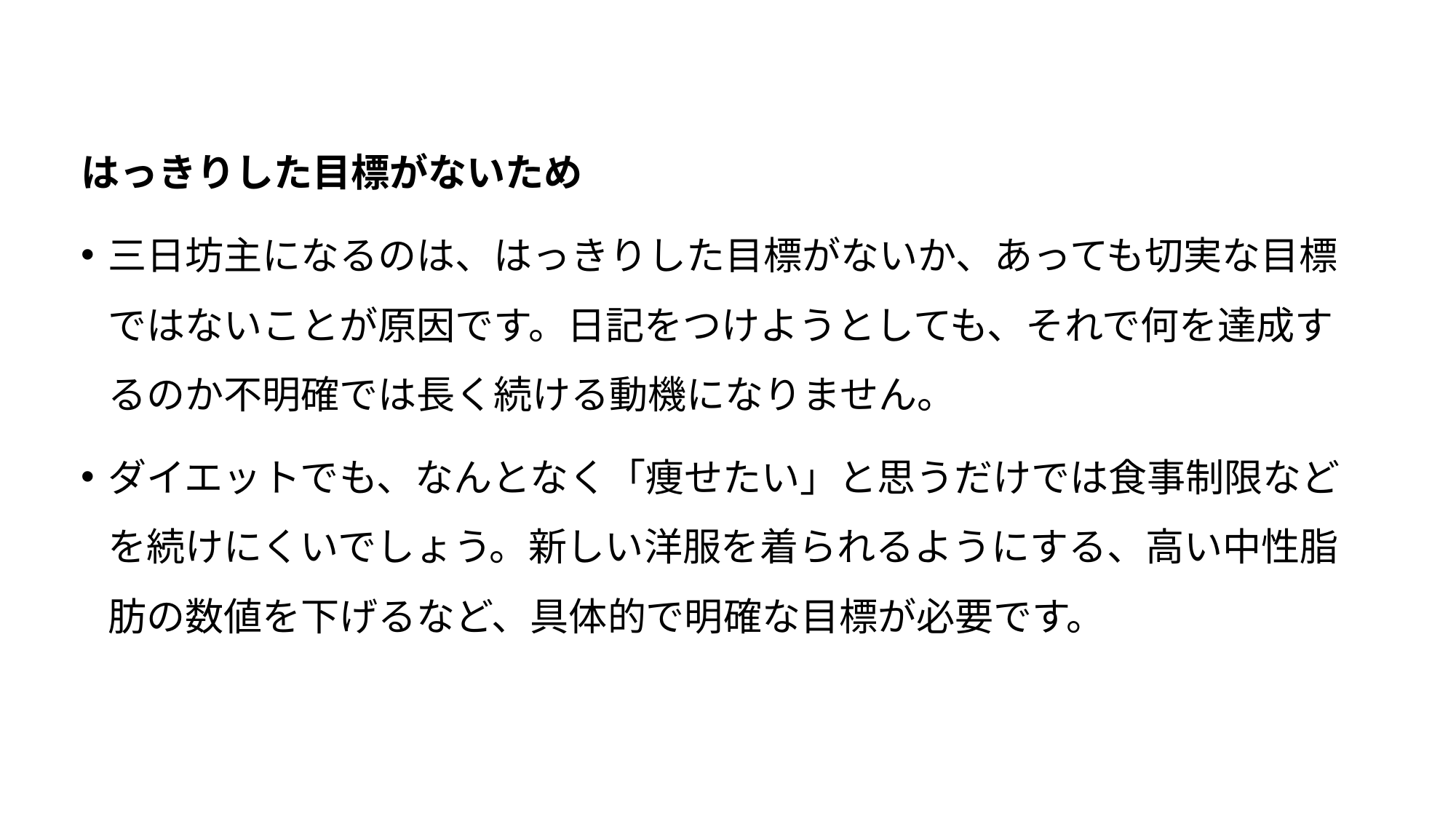

はっきりした目標がないため
三日坊主になるのは、はっきりした目標がないか、あっても切実な目標ではないことが原因です。日記をつけようとしても、それで何を達成するのか不明確では長く続ける動機になりません。
ダイエットでも、なんとなく「痩せたい」と思うだけでは食事制限などを続けにくいでしょう。新しい洋服を着られるようにする、高い中性脂肪の数値を下げるなど、具体的で明確な目標が必要です。